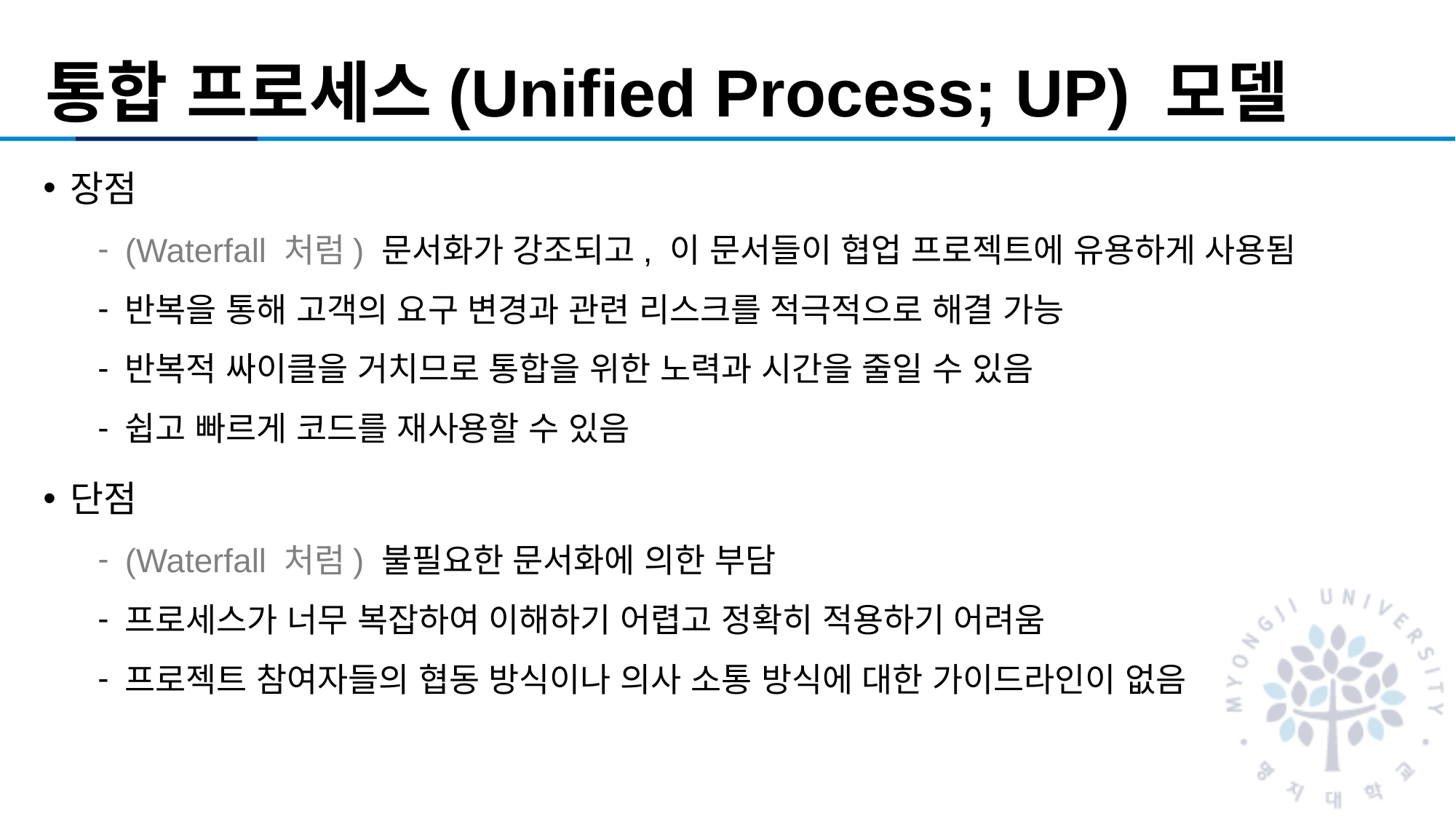

# 통합 프로세스(Unified Process; UP) 모델
장점
(Waterfall 처럼) 문서화가 강조되고, 이 문서들이 협업 프로젝트에 유용하게 사용됨
반복을 통해 고객의 요구 변경과 관련 리스크를 적극적으로 해결 가능
반복적 싸이클을 거치므로 통합을 위한 노력과 시간을 줄일 수 있음
쉽고 빠르게 코드를 재사용할 수 있음
단점
(Waterfall 처럼) 불필요한 문서화에 의한 부담
프로세스가 너무 복잡하여 이해하기 어렵고 정확히 적용하기 어려움
프로젝트 참여자들의 협동 방식이나 의사 소통 방식에 대한 가이드라인이 없음